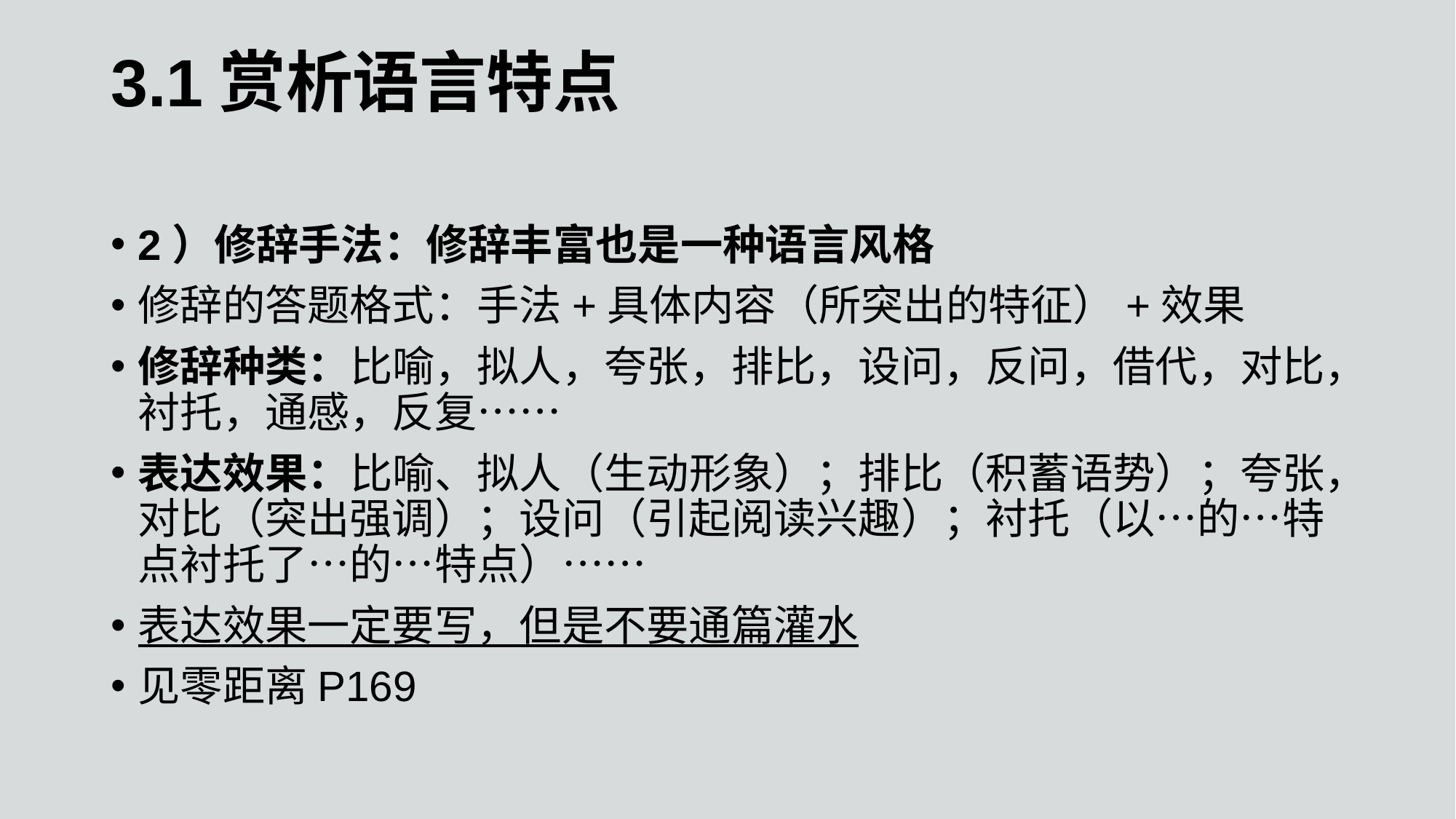

3.1赏析语言特点
2）修辞手法：修辞丰富也是一种语言风格
修辞的答题格式：手法+具体内容（所突出的特征）+效果
修辞种类：比喻，拟人，夸张，排比，设问，反问，借代，对比，衬托，通感，反复……
表达效果：比喻、拟人（生动形象）；排比（积蓄语势）；夸张，对比（突出强调）；设问（引起阅读兴趣）；衬托（以…的…特点衬托了…的…特点）……
表达效果一定要写，但是不要通篇灌水
见零距离P169